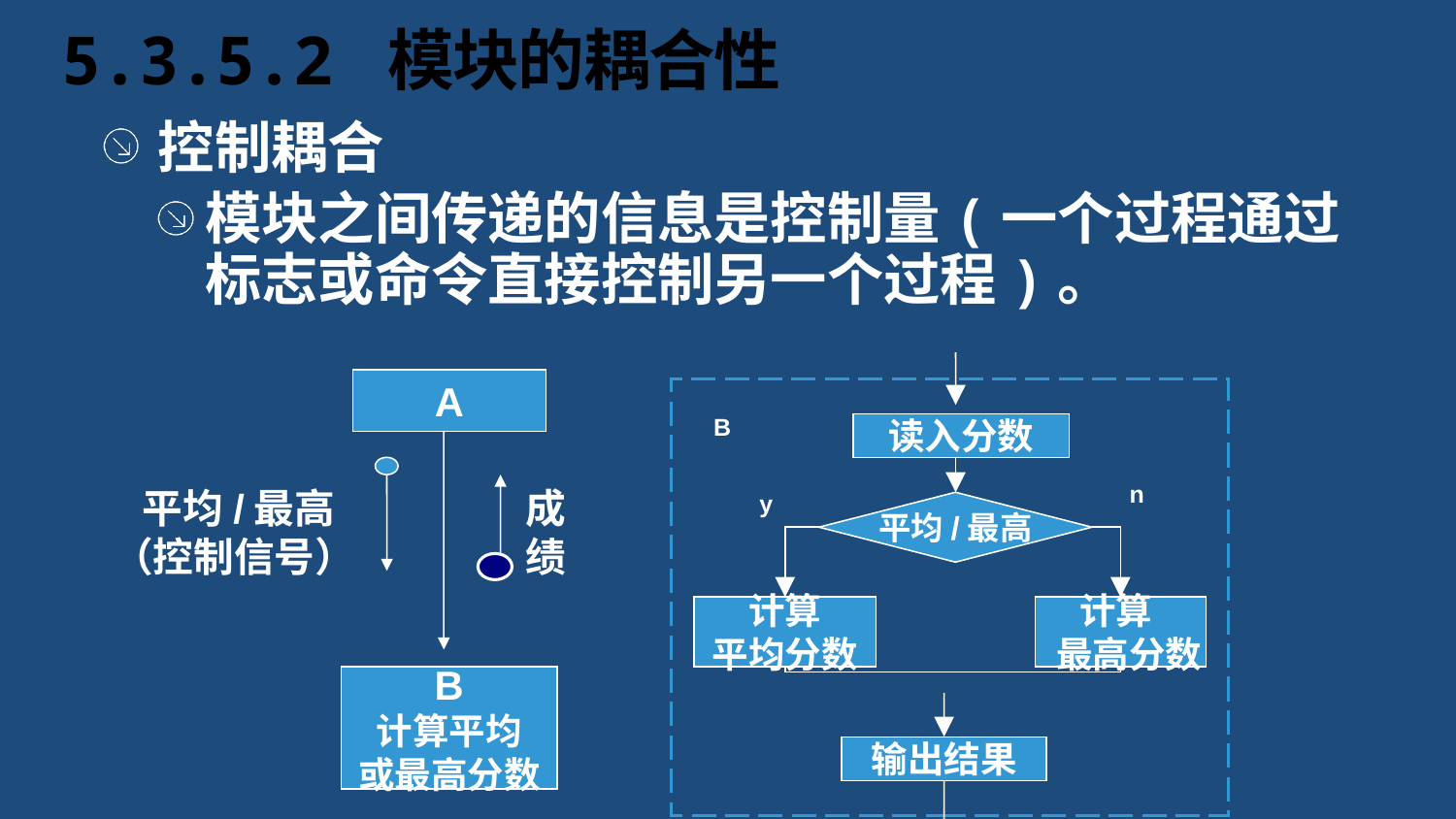

# 5.3.5.2 模块的耦合性
控制耦合
模块之间传递的信息是控制量(一个过程通过标志或命令直接控制另一个过程)。

A

B
读入分数

n
平均/最高
（控制信号）

y
平均/最高
成
绩

计算
平均分数
计算
 最高分数

B
计算平均
或最高分数

输出结果